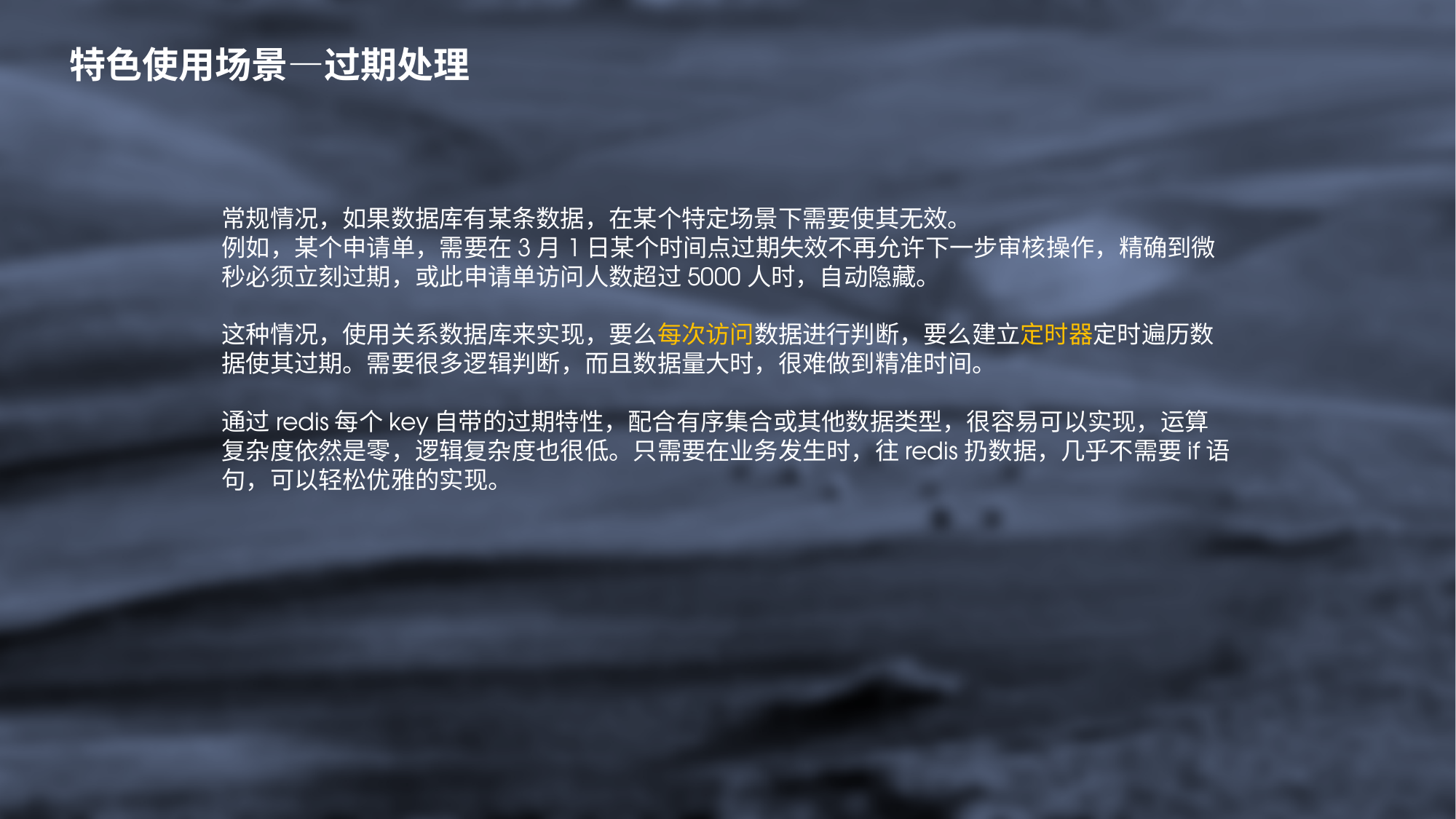

特色使用场景—过期处理
常规情况，如果数据库有某条数据，在某个特定场景下需要使其无效。
例如，某个申请单，需要在3月1日某个时间点过期失效不再允许下一步审核操作，精确到微秒必须立刻过期，或此申请单访问人数超过5000人时，自动隐藏。

这种情况，使用关系数据库来实现，要么每次访问数据进行判断，要么建立定时器定时遍历数据使其过期。需要很多逻辑判断，而且数据量大时，很难做到精准时间。

通过redis每个key自带的过期特性，配合有序集合或其他数据类型，很容易可以实现，运算复杂度依然是零，逻辑复杂度也很低。只需要在业务发生时，往redis扔数据，几乎不需要if语句，可以轻松优雅的实现。